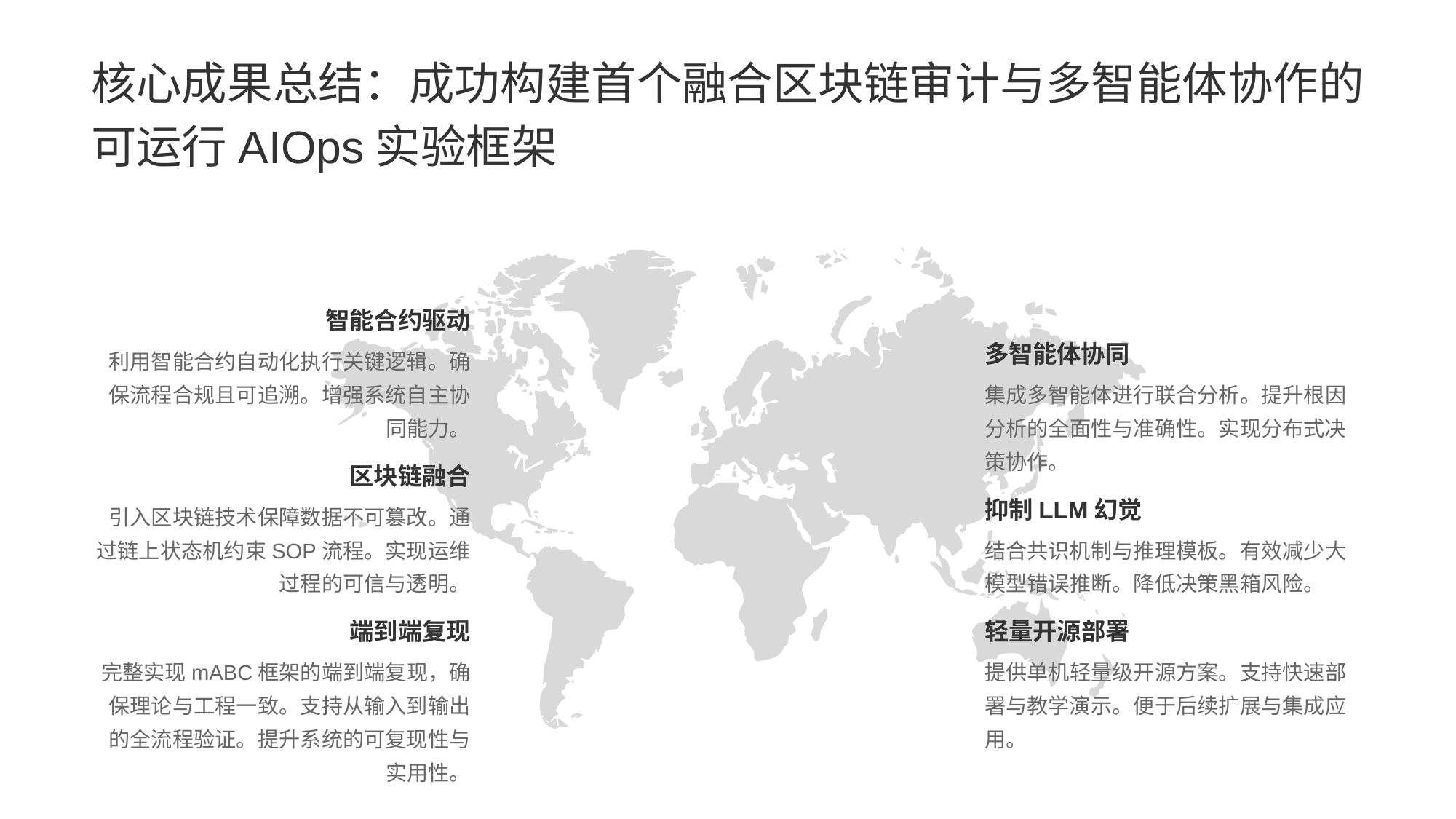

核心成果总结：成功构建首个融合区块链审计与多智能体协作的可运行AIOps实验框架

智能合约驱动
多智能体协同
利用智能合约自动化执行关键逻辑。确保流程合规且可追溯。增强系统自主协同能力。
集成多智能体进行联合分析。提升根因分析的全面性与准确性。实现分布式决策协作。
区块链融合
抑制LLM幻觉
引入区块链技术保障数据不可篡改。通过链上状态机约束SOP流程。实现运维过程的可信与透明。
结合共识机制与推理模板。有效减少大模型错误推断。降低决策黑箱风险。
端到端复现
轻量开源部署
完整实现mABC框架的端到端复现，确保理论与工程一致。支持从输入到输出的全流程验证。提升系统的可复现性与实用性。
提供单机轻量级开源方案。支持快速部署与教学演示。便于后续扩展与集成应用。